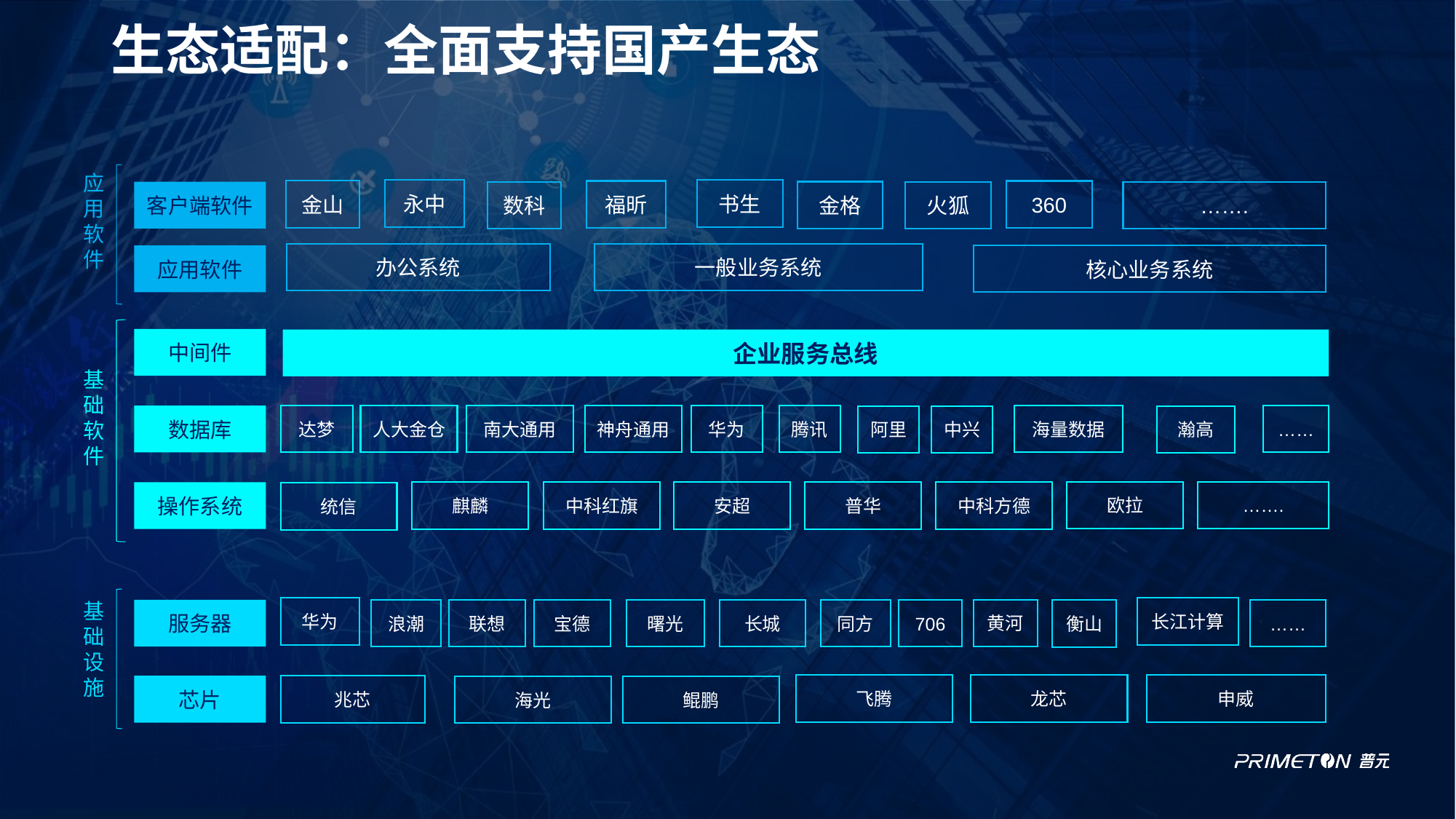

生态适配：全面支持国产生态
应
用
软
件

永中
书生
金山
福昕
360
客户端软件
金格
数科
…….
火狐
办公系统
一般业务系统
应用软件
核心业务系统

中间件
企业服务总线
基
础
软
件
海量数据
数据库
达梦
人大金仓
南大通用
神舟通用
华为
腾讯
……
阿里
中兴
瀚高
欧拉
…….
操作系统
麒麟
中科红旗
安超
普华
中科方德
统信

基
础
设
施
华为
长江计算
黄河
服务器
浪潮
联想
宝德
曙光
长城
同方
706
……
衡山
飞腾
龙芯
申威
芯片
兆芯
海光
鲲鹏